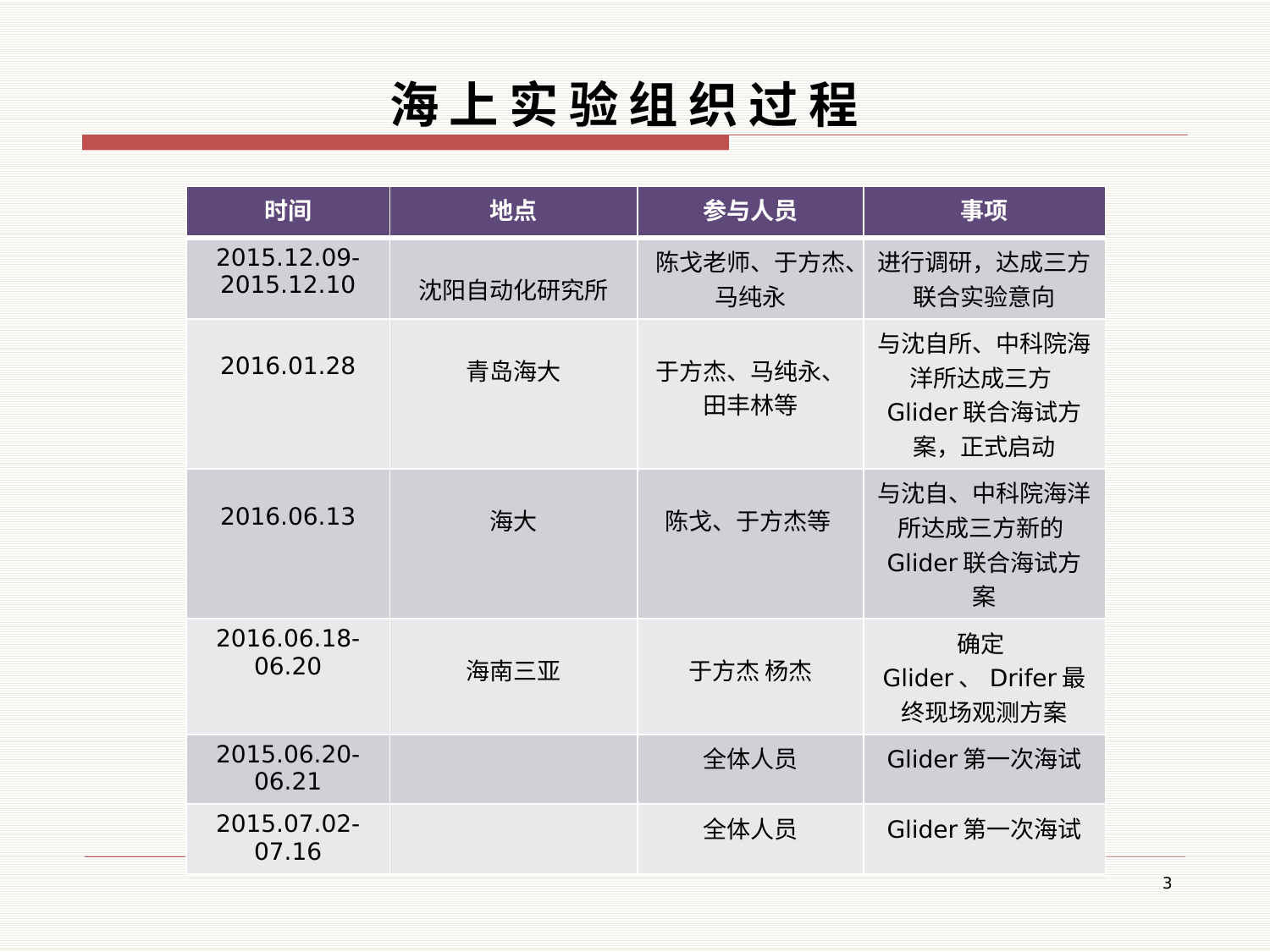

海上实验组织过程
| 时间 | 地点 | 参与人员 | 事项 |
| --- | --- | --- | --- |
| 2015.12.09-2015.12.10 | 沈阳自动化研究所 | 陈戈老师、于方杰、马纯永 | 进行调研，达成三方联合实验意向 |
| 2016.01.28 | 青岛海大 | 于方杰、马纯永、田丰林等 | 与沈自所、中科院海洋所达成三方Glider联合海试方案，正式启动 |
| 2016.06.13 | 海大 | 陈戈、于方杰等 | 与沈自、中科院海洋所达成三方新的Glider联合海试方案 |
| 2016.06.18-06.20 | 海南三亚 | 于方杰 杨杰 | 确定Glider、Drifer最终现场观测方案 |
| 2015.06.20-06.21 |  | 全体人员 | Glider第一次海试 |
| 2015.07.02-07.16 |  | 全体人员 | Glider第一次海试 |
3